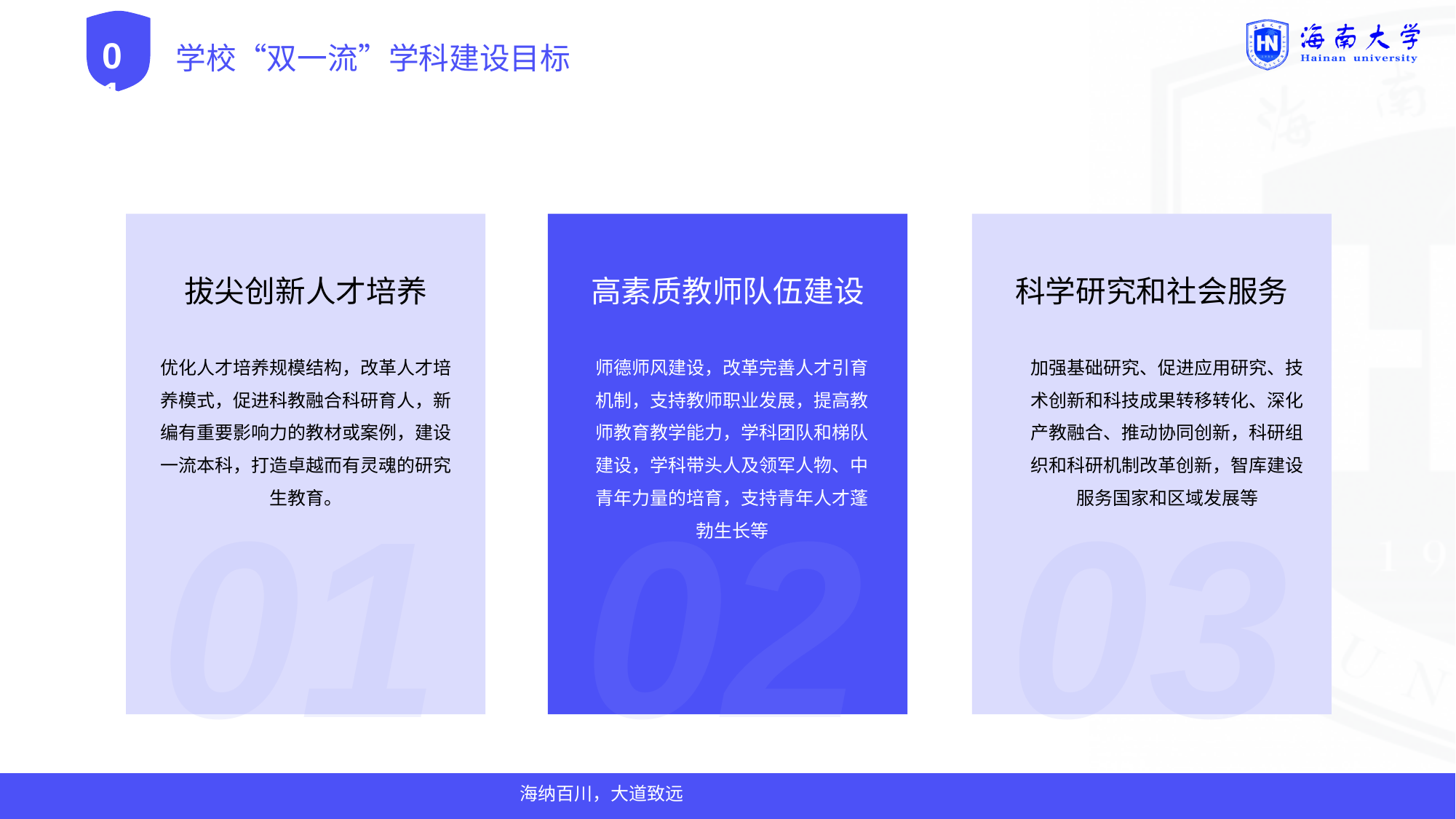

# 学校“双一流”学科建设目标
01

拔尖创新人才培养
优化人才培养规模结构，改革人才培养模式，促进科教融合科研育人，新编有重要影响力的教材或案例，建设一流本科，打造卓越而有灵魂的研究生教育。
01

高素质教师队伍建设
师德师风建设，改革完善人才引育机制，支持教师职业发展，提高教师教育教学能力，学科团队和梯队建设，学科带头人及领军人物、中青年力量的培育，支持青年人才蓬勃生长等
02

科学研究和社会服务
加强基础研究、促进应用研究、技术创新和科技成果转移转化、深化产教融合、推动协同创新，科研组织和科研机制改革创新，智库建设服务国家和区域发展等
03